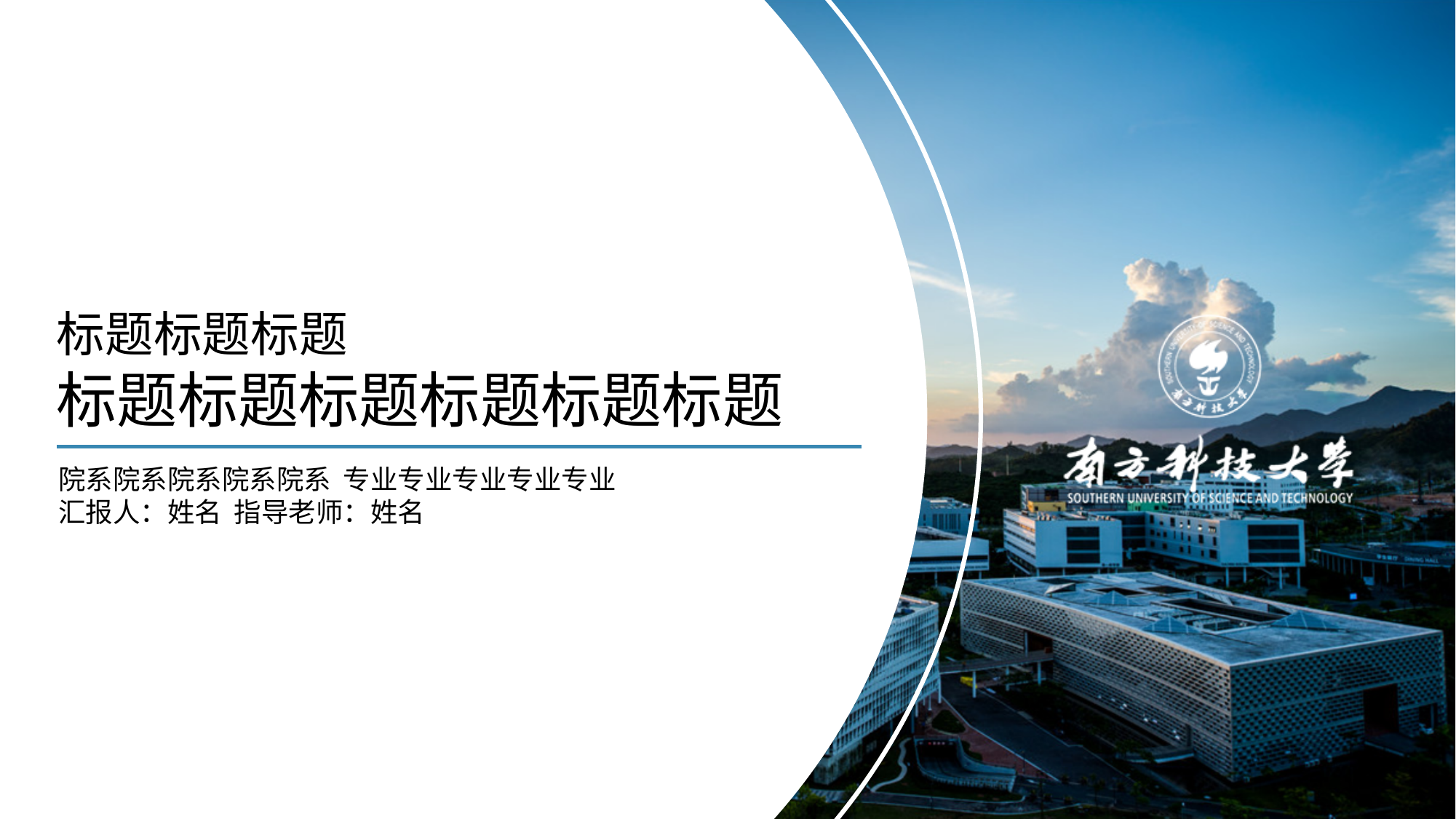

标题标题标题
标题标题标题标题标题标题
院系院系院系院系院系  专业专业专业专业专业
汇报人：姓名  指导老师：姓名